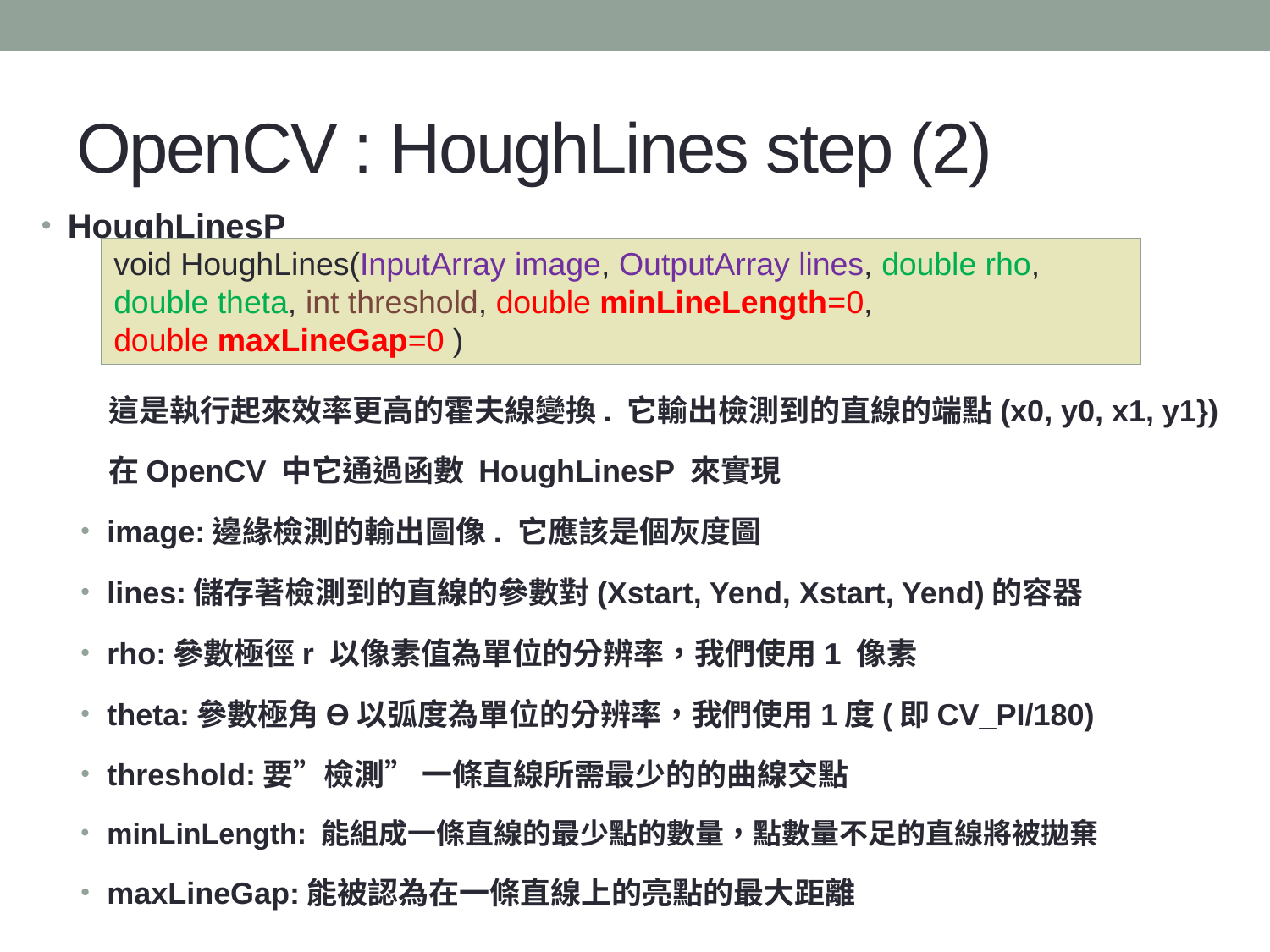

# OpenCV : HoughLines step (2)

HoughLinesP

   這是執行起來效率更高的霍夫線變換. 它輸出檢測到的直線的端點(x0, y0, x1, y1})
   在OpenCV 中它通過函數 HoughLinesP 來實現
image:邊緣檢測的輸出圖像. 它應該是個灰度圖
lines:儲存著檢測到的直線的參數對(Xstart, Yend, Xstart, Yend)的容器
rho:參數極徑r 以像素值為單位的分辨率，我們使用1 像素
theta:參數極角ϴ以弧度為單位的分辨率，我們使用1度(即CV_PI/180)
threshold:要”檢測” 一條直線所需最少的的曲線交點
minLinLength: 能組成一條直線的最少點的數量，點數量不足的直線將被拋棄
maxLineGap:能被認為在一條直線上的亮點的最大距離
void HoughLines(InputArray image, OutputArray lines, double rho, double theta, int threshold, double minLineLength=0, double maxLineGap=0 )